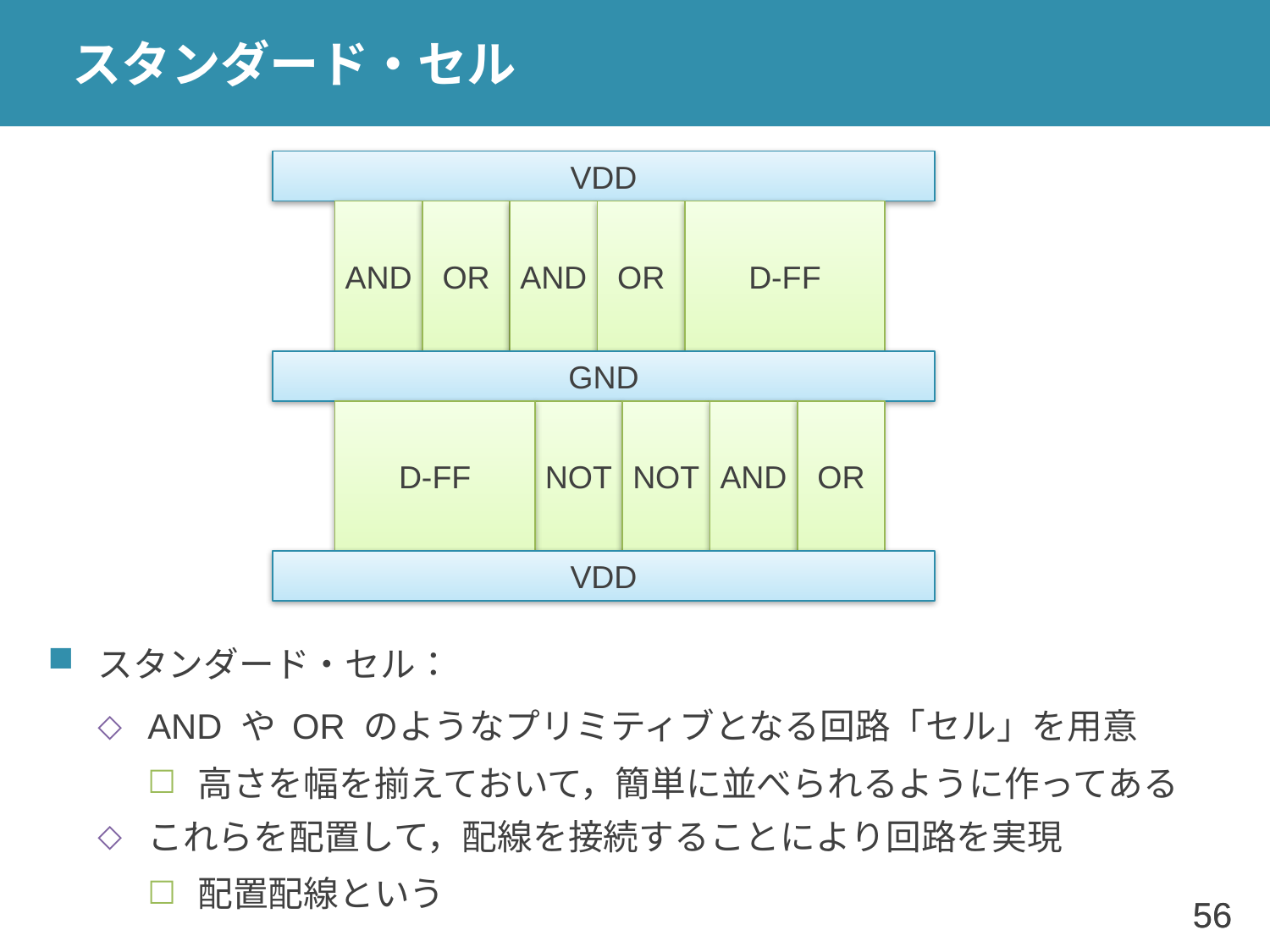

# スタンダード・セル
VDD
AND
OR
AND
OR
D-FF
GND
D-FF
NOT
NOT
AND
OR
VDD
スタンダード・セル：
AND や OR のようなプリミティブとなる回路「セル」を用意
高さを幅を揃えておいて，簡単に並べられるように作ってある
これらを配置して，配線を接続することにより回路を実現
配置配線という